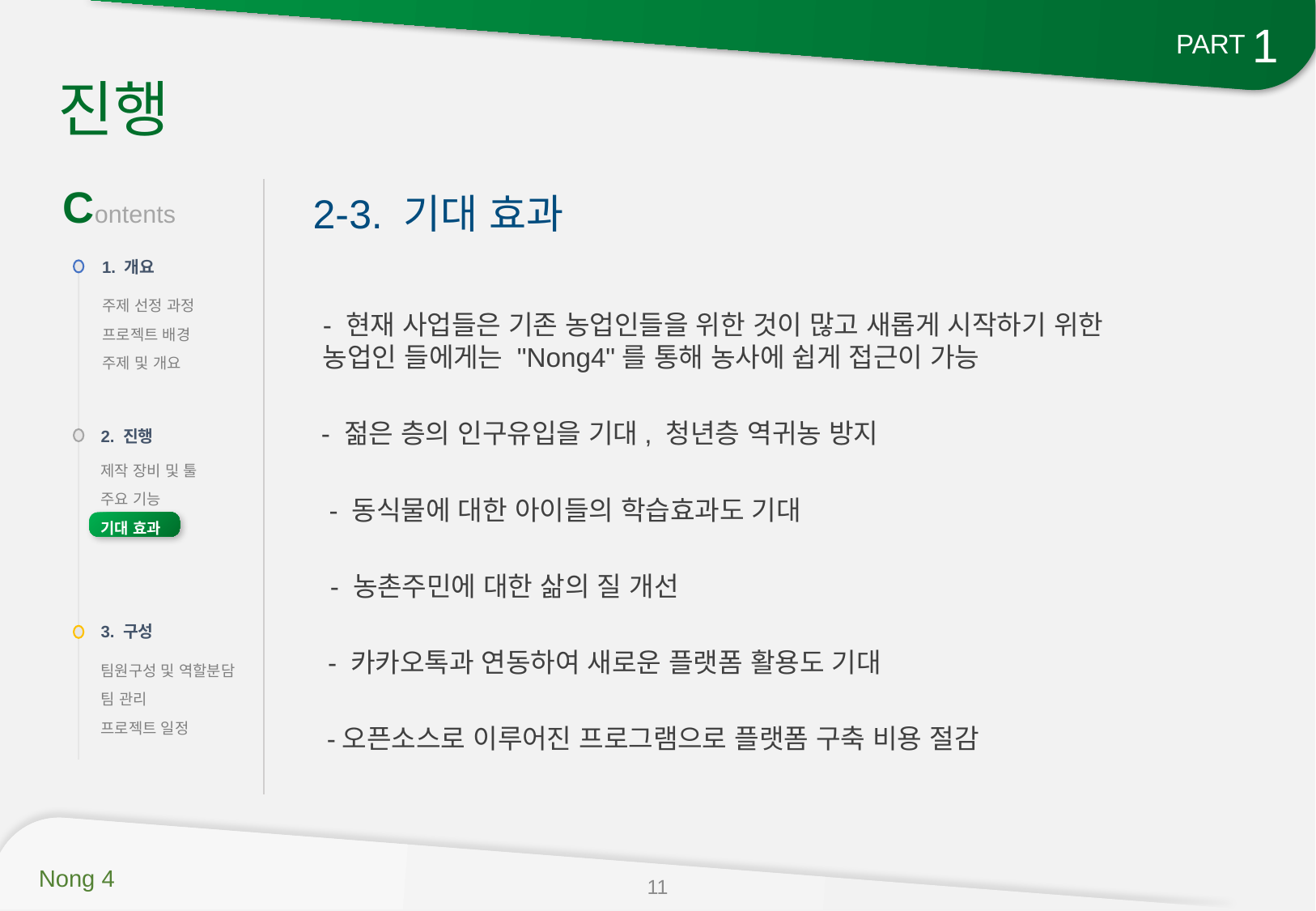

1
PART
진행
Contents
2-3. 기대 효과
1. 개요

주제 선정 과정
프로젝트 배경
주제 및 개요
- 현재 사업들은 기존 농업인들을 위한 것이 많고 새롭게 시작하기 위한
농업인 들에게는 "Nong4"를 통해 농사에 쉽게 접근이 가능
- 젊은 층의 인구유입을 기대, 청년층 역귀농 방지
2. 진행

제작 장비 및 툴
주요 기능
기대 효과
- 동식물에 대한 아이들의 학습효과도 기대

- 농촌주민에 대한 삶의 질 개선
3. 구성

- 카카오톡과 연동하여 새로운 플랫폼 활용도 기대
팀원구성 및 역할분담
팀 관리
프로젝트 일정
-오픈소스로 이루어진 프로그램으로 플랫폼 구축 비용 절감
11